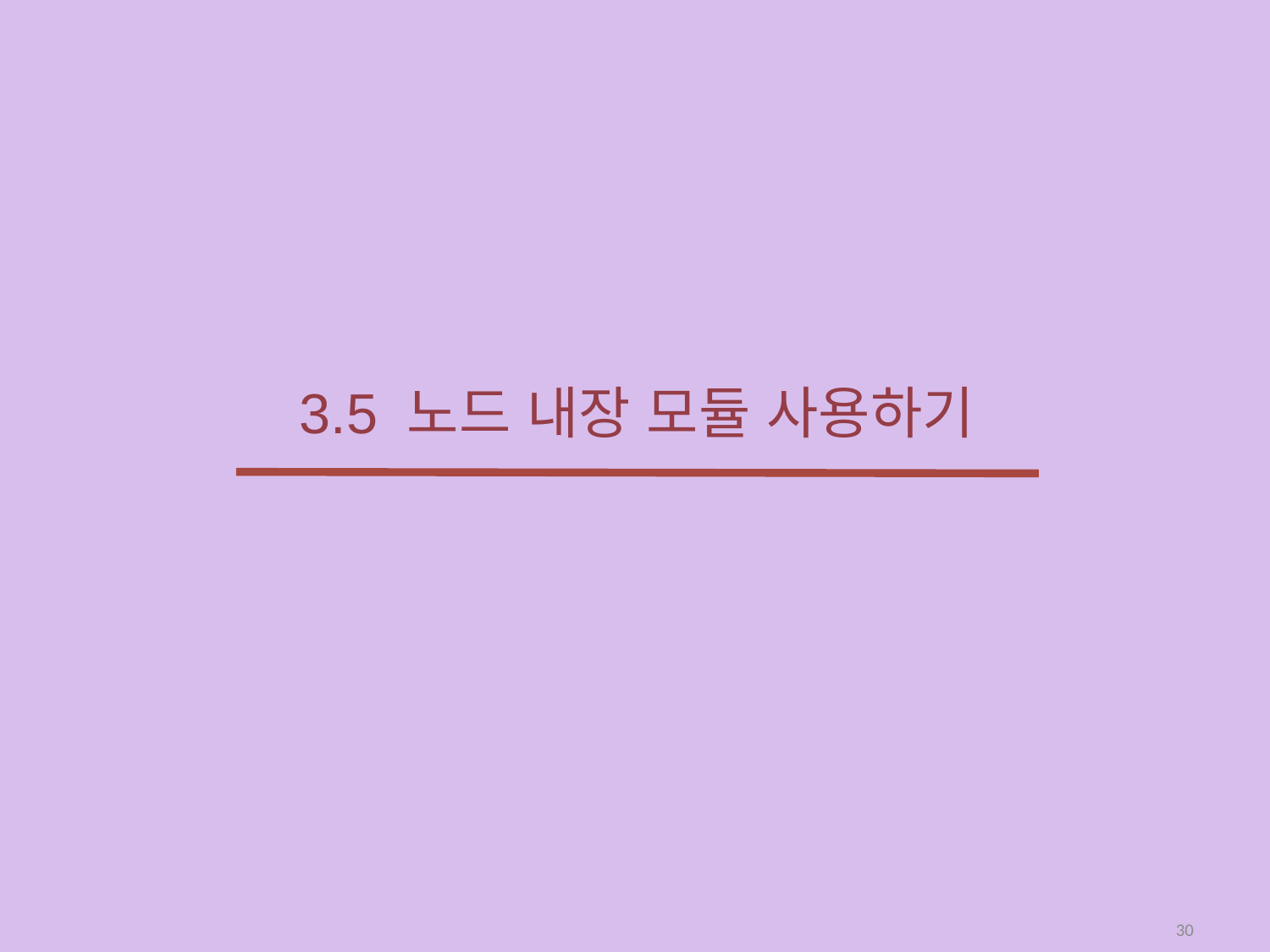

# 3.5 노드 내장 모듈 사용하기
30